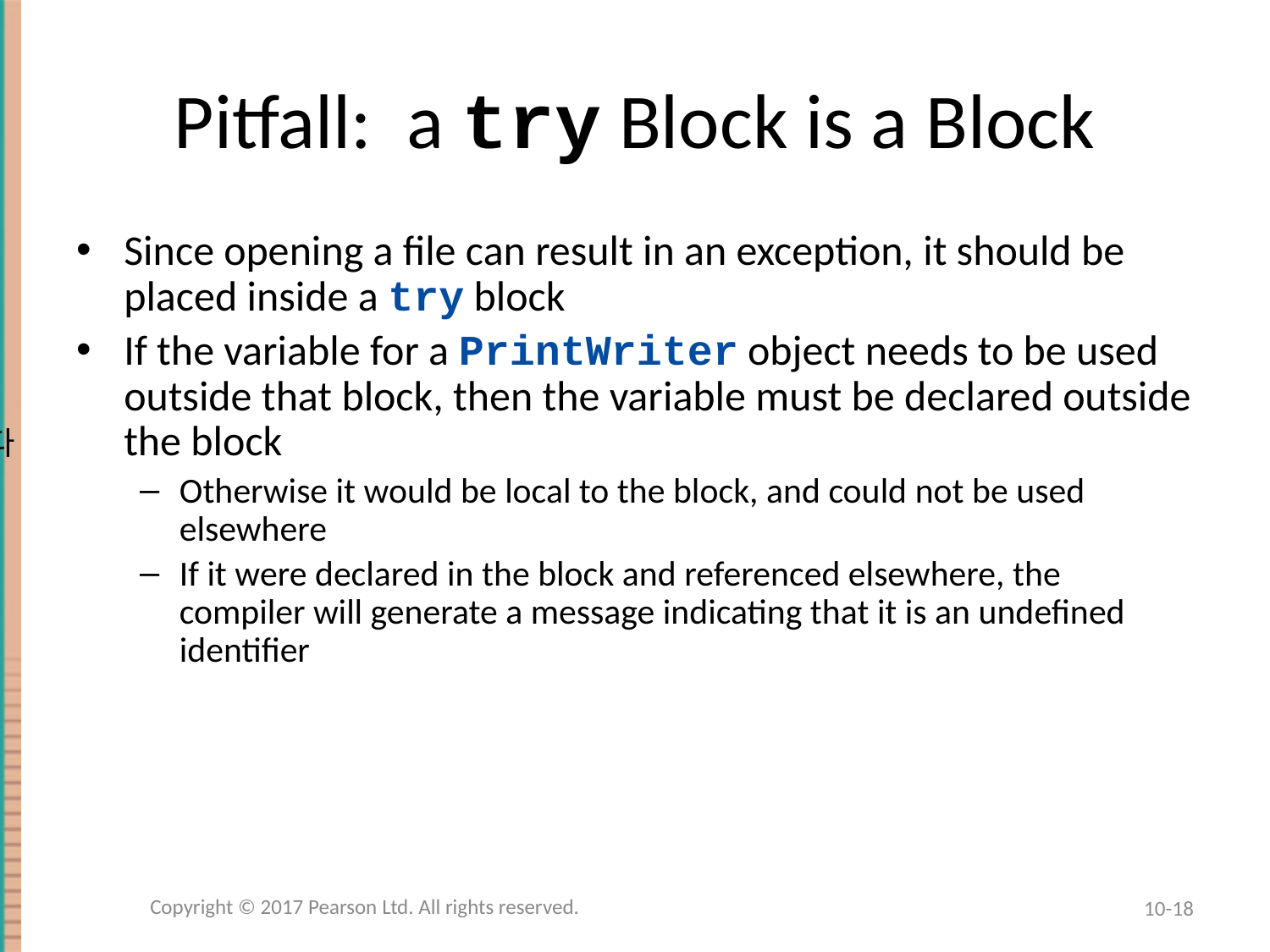

# Pitfall:  a try Block is a Block
Since opening a file can result in an exception, it should be placed inside a try block
If the variable for a PrintWriter object needs to be used outside that block, then the variable must be declared outside the block
Otherwise it would be local to the block, and could not be used elsewhere
If it were declared in the block and referenced elsewhere, the compiler will generate a message indicating that it is an undefined identifier
Try block도 block이기 때문에 try안에 변수를 선언하면 local처럼 사용돼서 try밖에서 사용하지 못한다

따라서 변수는 밖에 선언하고 안에서 할당해라
Copyright © 2017 Pearson Ltd. All rights reserved.
10-18